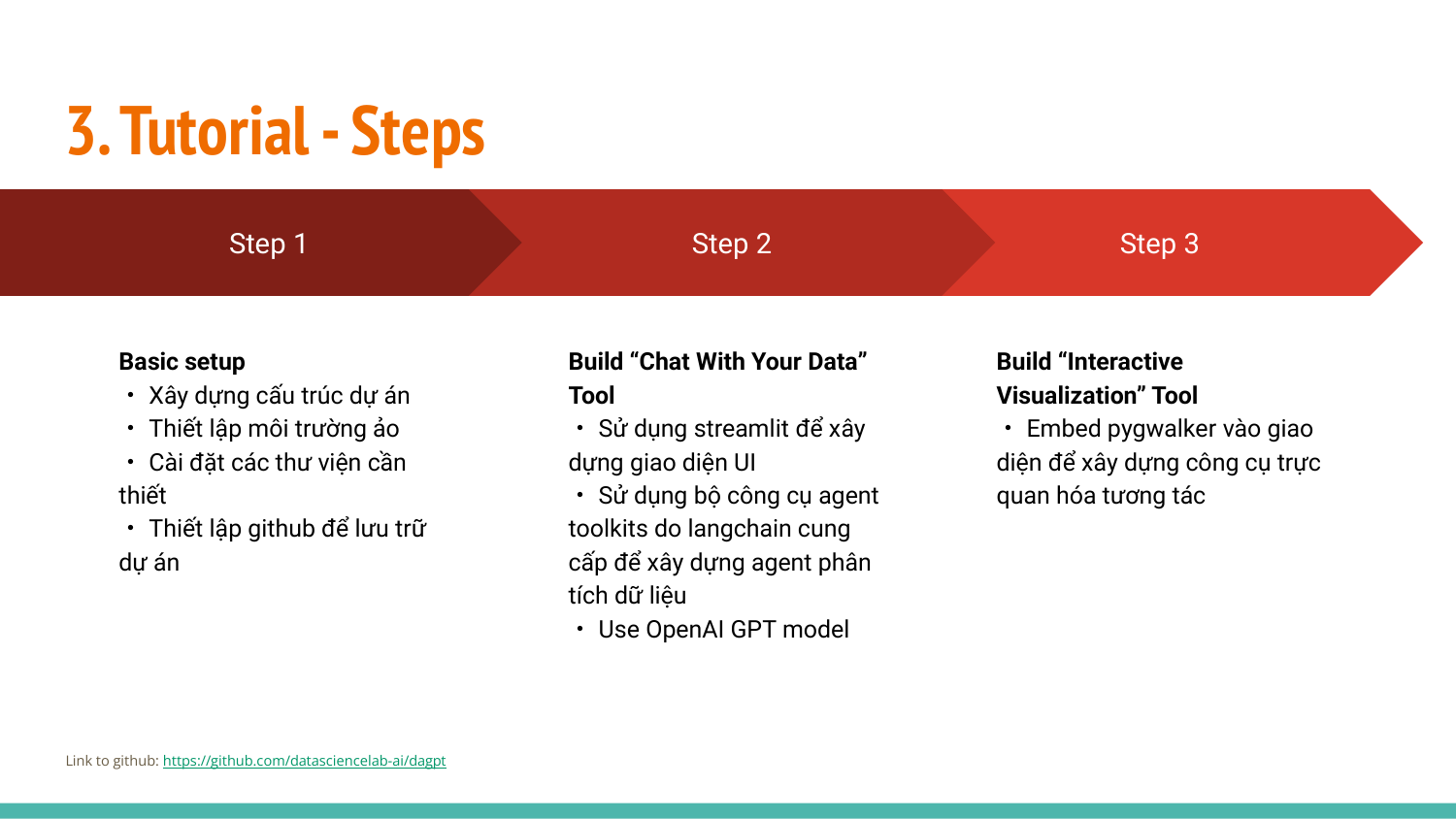

# 3. Tutorial - Steps
Step 2
Build “Chat With Your Data” Tool
・Sử dụng streamlit để xây dựng giao diện UI
・Sử dụng bộ công cụ agent toolkits do langchain cung cấp để xây dựng agent phân tích dữ liệu
・Use OpenAI GPT model
Step 3
Build “Interactive Visualization” Tool
・Embed pygwalker vào giao diện để xây dựng công cụ trực quan hóa tương tác
Step 1
Basic setup
・Xây dựng cấu trúc dự án
・Thiết lập môi trường ảo
・Cài đặt các thư viện cần thiết
・Thiết lập github để lưu trữ dự án
Link to github: https://github.com/datasciencelab-ai/dagpt